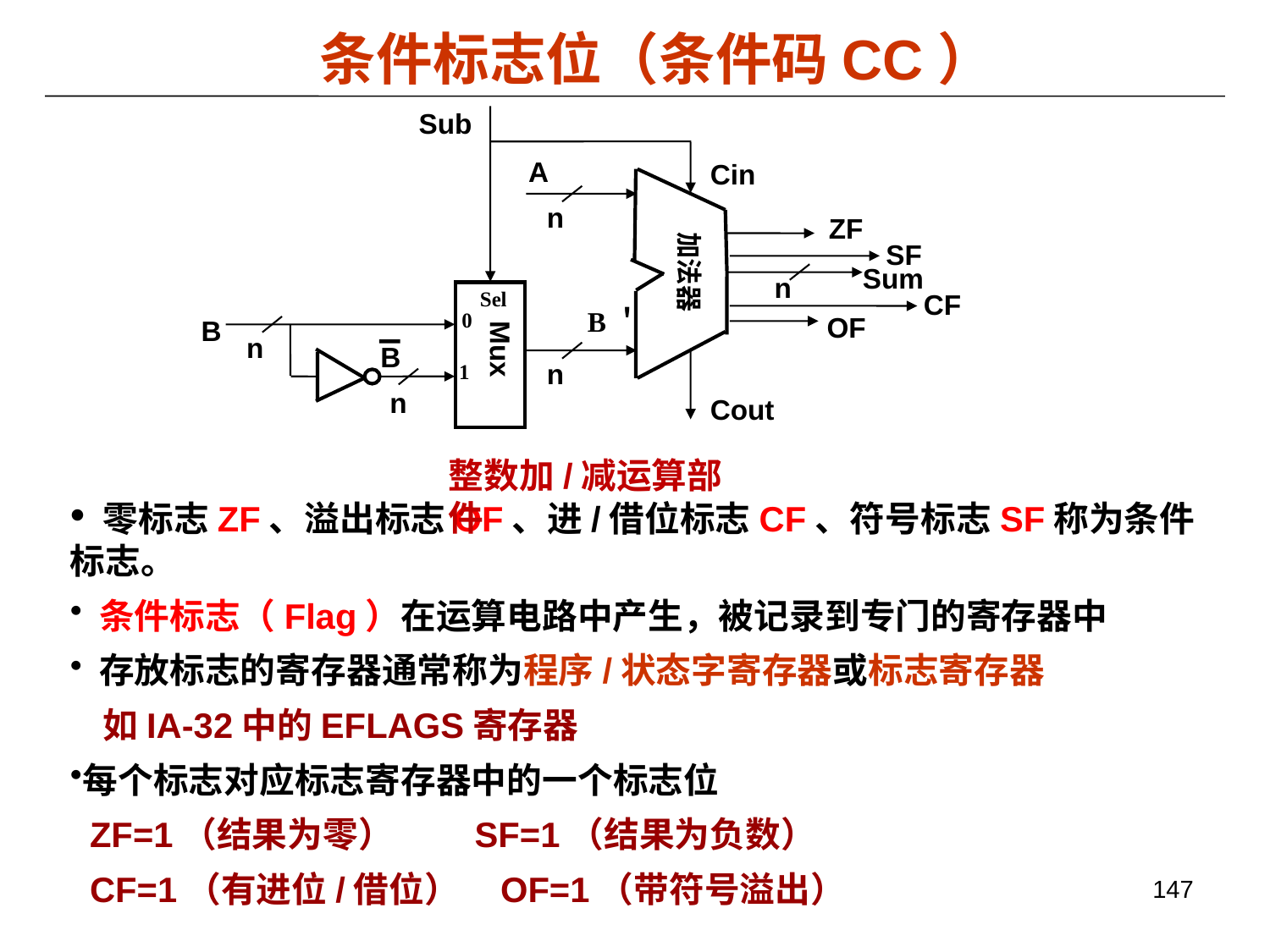

条件标志位（条件码CC）
Sub

A
Cin

n
ZF

加法器

n

Sel

0
OF
B

n

B
Mux

n

1

n
Cout
Sum
整数加/减运算部件
SF

CF

B＇
 零标志ZF、溢出标志OF、进/借位标志CF、符号标志SF称为条件标志。
 条件标志（Flag）在运算电路中产生，被记录到专门的寄存器中
 存放标志的寄存器通常称为程序/状态字寄存器或标志寄存器
   如IA-32中的EFLAGS寄存器
每个标志对应标志寄存器中的一个标志位
  ZF=1（结果为零）         SF=1（结果为负数）
  CF=1（有进位/借位）    OF=1（带符号溢出）

147